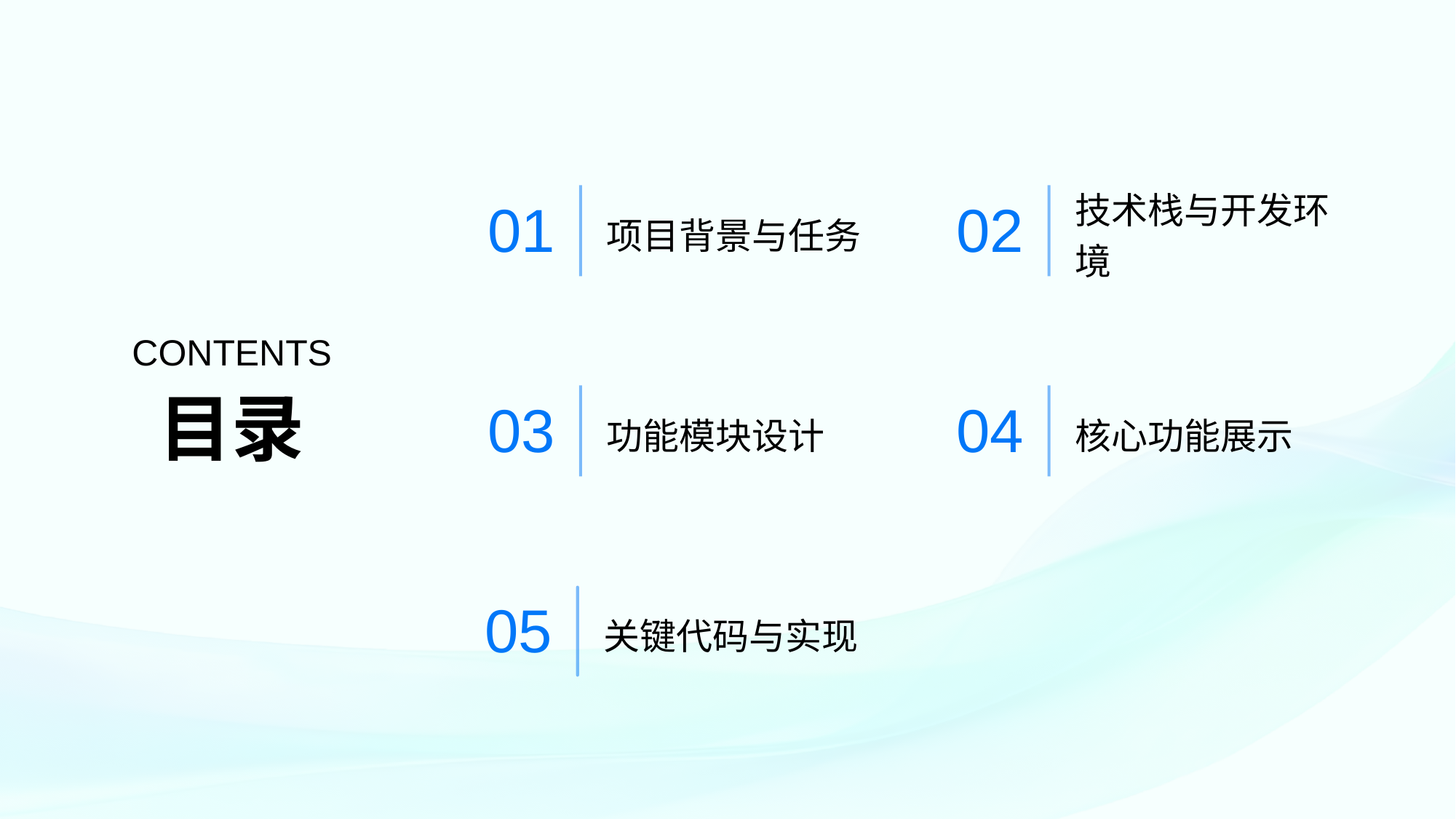

项目背景与任务
技术栈与开发环境

01
02
CONTENTS
功能模块设计
核心功能展示
目录

03
04
关键代码与实现

05